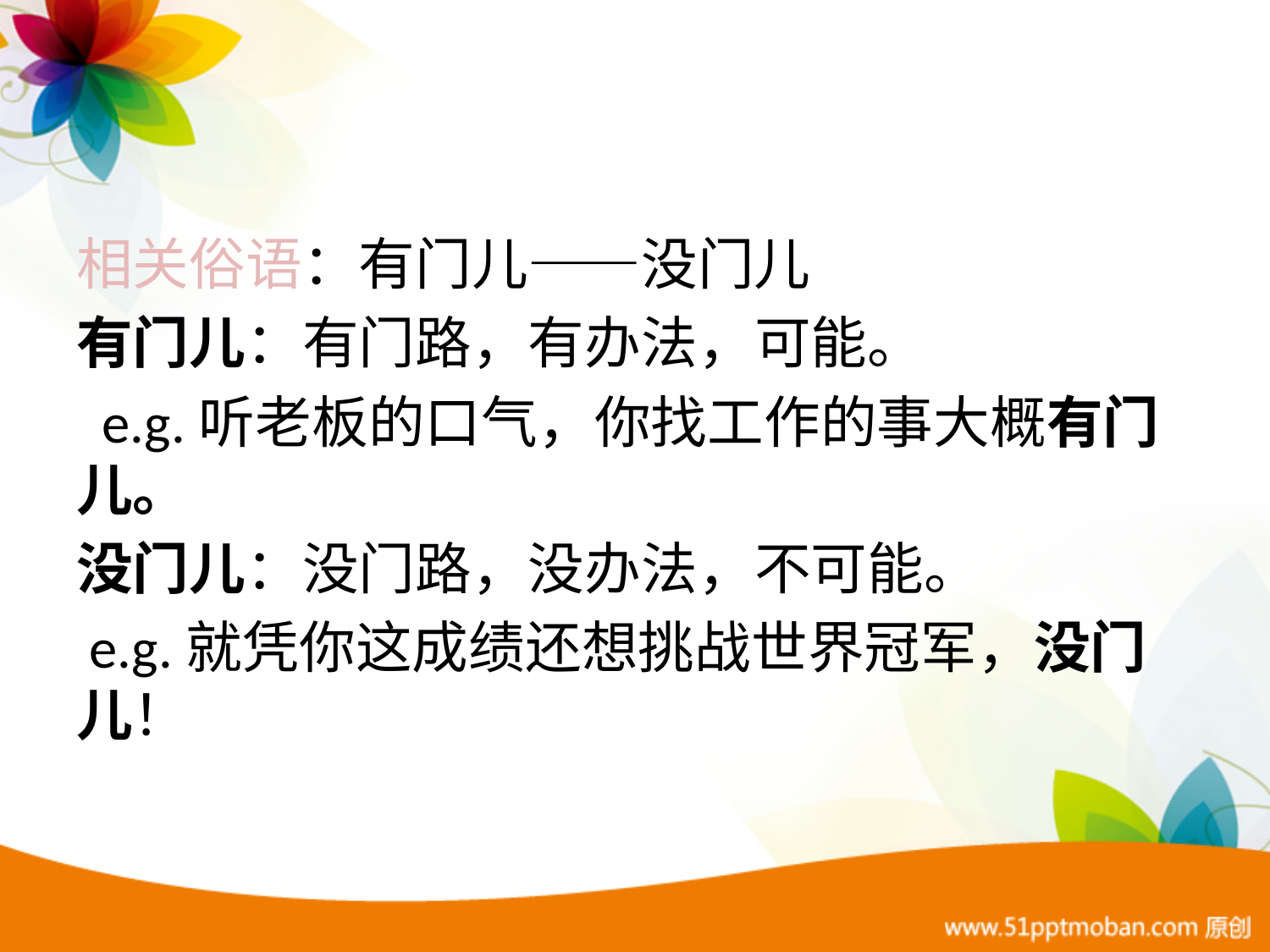

#
相关俗语：有门儿——没门儿
有门儿：有门路，有办法，可能。
  e.g.听老板的口气，你找工作的事大概有门儿。
没门儿：没门路，没办法，不可能。
 e.g.就凭你这成绩还想挑战世界冠军，没门儿！